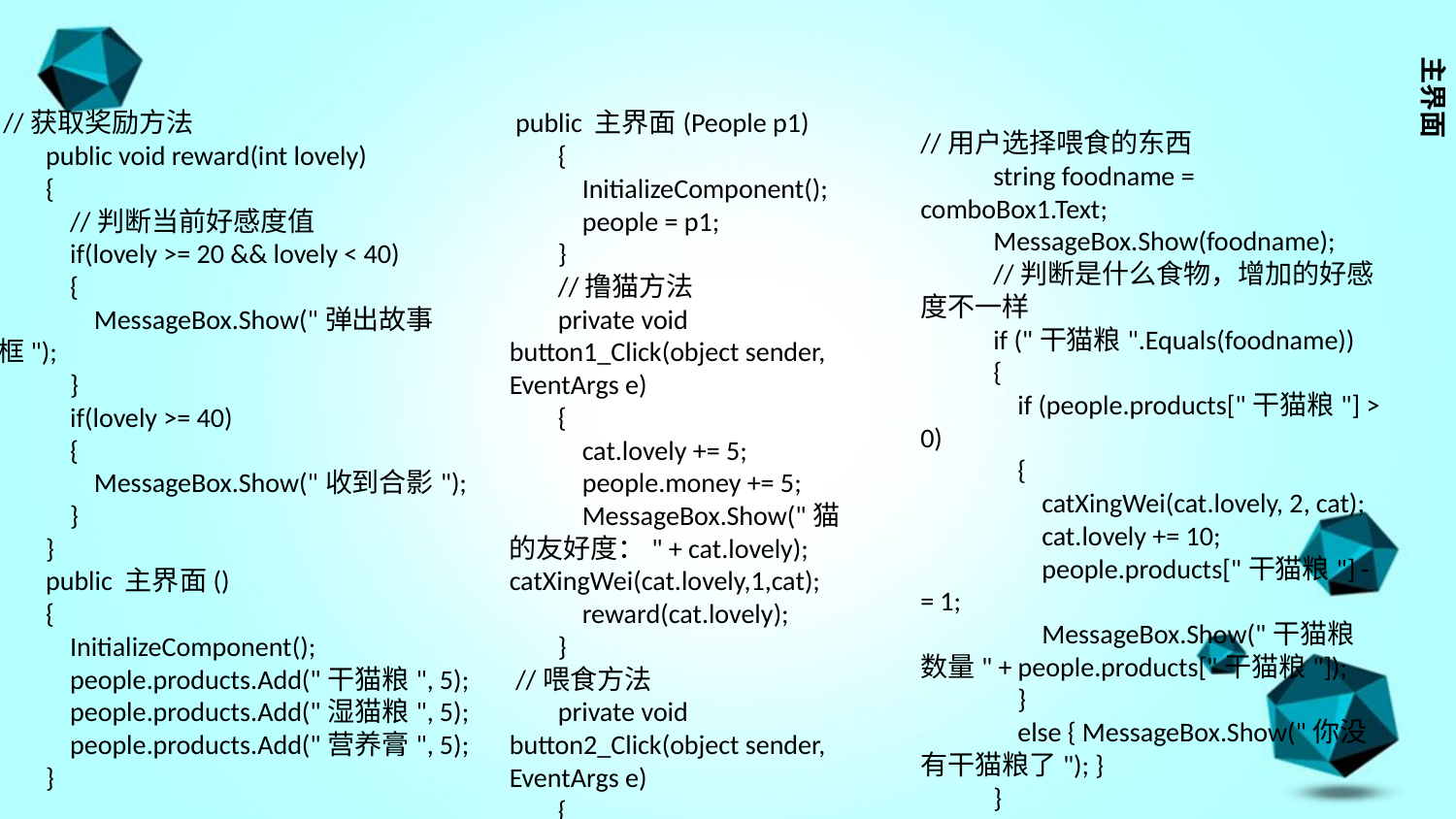

主界面
 //获取奖励方法
        public void reward(int lovely)
        {
            //判断当前好感度值
            if(lovely >= 20 && lovely < 40)
            {
                MessageBox.Show("弹出故事框");
            }
            if(lovely >= 40)
            {
                MessageBox.Show("收到合影");
            }
        }
        public 主界面()
        {
            InitializeComponent();
            people.products.Add("干猫粮", 5);
            people.products.Add("湿猫粮", 5);
            people.products.Add("营养膏", 5);
        }

 public 主界面(People p1)
        {
            InitializeComponent();
            people = p1;
        }
        //撸猫方法
        private void button1_Click(object sender, EventArgs e)
        {
            cat.lovely += 5;
            people.money += 5;
            MessageBox.Show("猫的友好度：" + cat.lovely);       catXingWei(cat.lovely,1,cat);
            reward(cat.lovely);
        }
 //喂食方法
        private void button2_Click(object sender, EventArgs e)
        {

//用户选择喂食的东西
            string foodname = comboBox1.Text;
            MessageBox.Show(foodname);
            //判断是什么食物，增加的好感度不一样
            if ("干猫粮".Equals(foodname))
            {
                if (people.products["干猫粮"] > 0)
                {
                    catXingWei(cat.lovely, 2, cat);
                    cat.lovely += 10;
                    people.products["干猫粮"] -= 1;
                    MessageBox.Show("干猫粮数量" + people.products["干猫粮"]);
                }
                else { MessageBox.Show("你没有干猫粮了"); }
            }